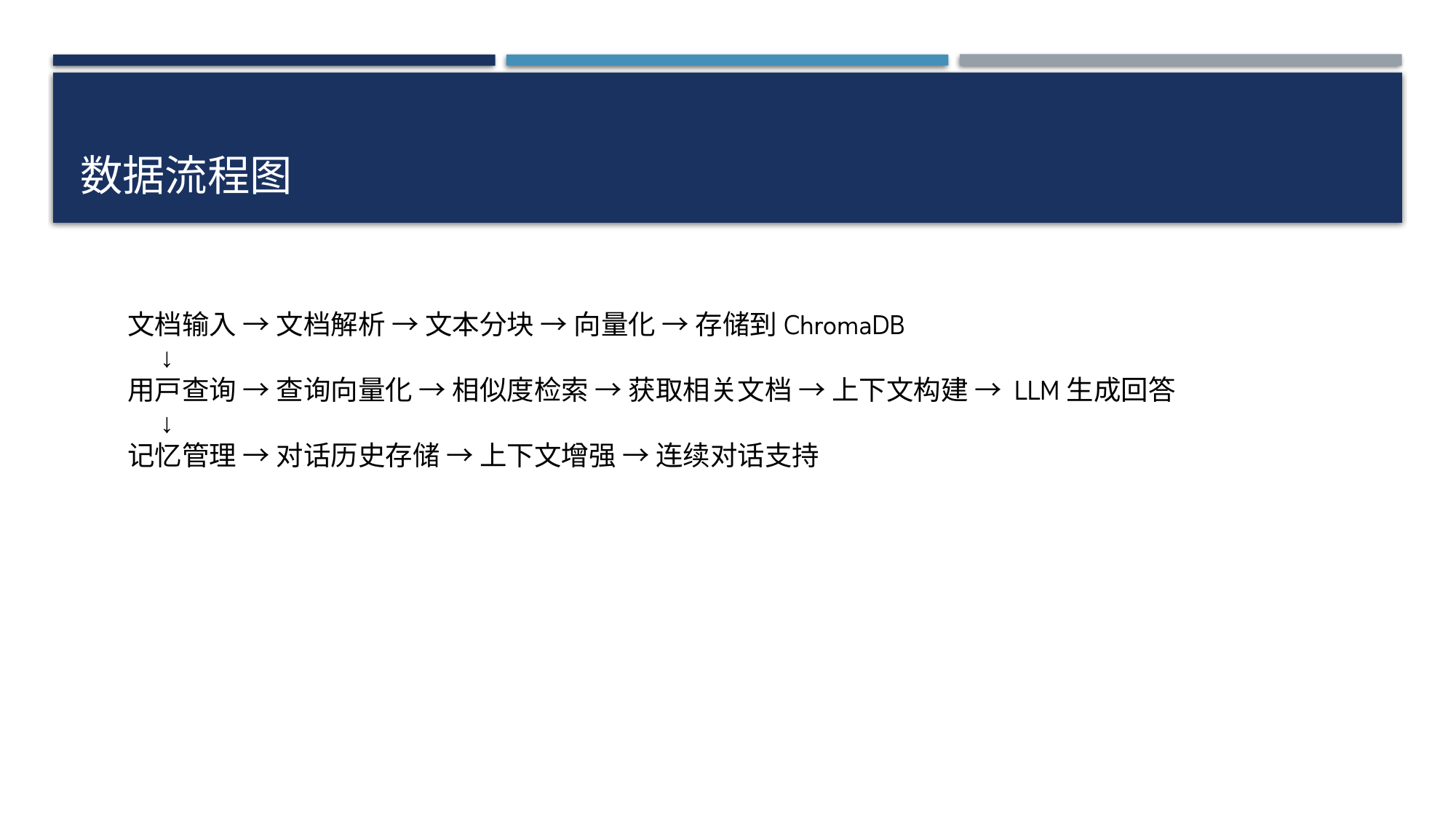

# 数据流程图
文档输入 → 文档解析 → 文本分块 → 向量化 → 存储到ChromaDB
    ↓
用户查询 → 查询向量化 → 相似度检索 → 获取相关文档 → 上下文构建 → LLM生成回答
    ↓
记忆管理 → 对话历史存储 → 上下文增强 → 连续对话支持